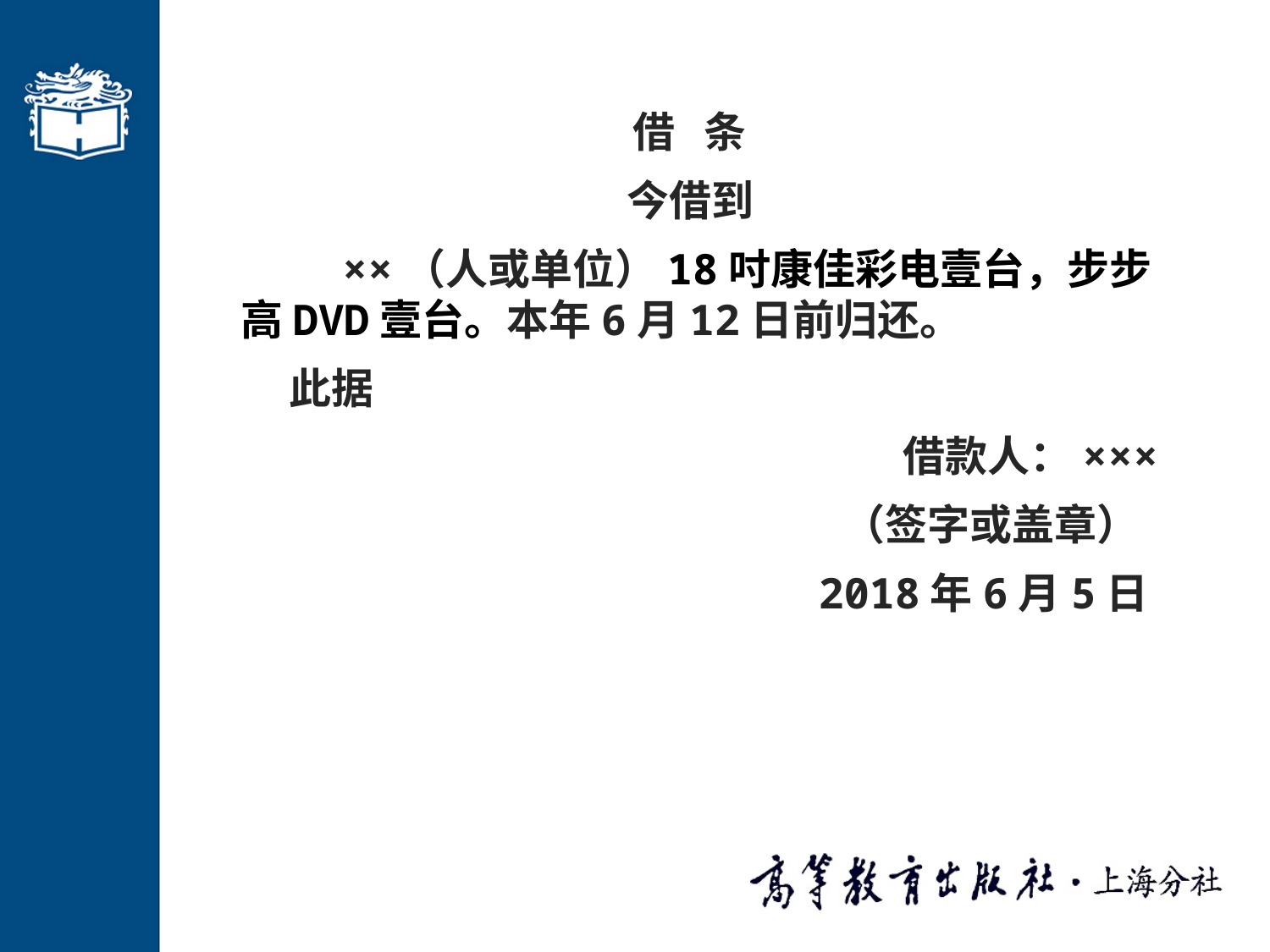

借   条
今借到
    ××（人或单位）18吋康佳彩电壹台，步步高DVD壹台。本年6月12日前归还。
    此据
           借款人：×××
            （签字或盖章）
            2018年6月5日